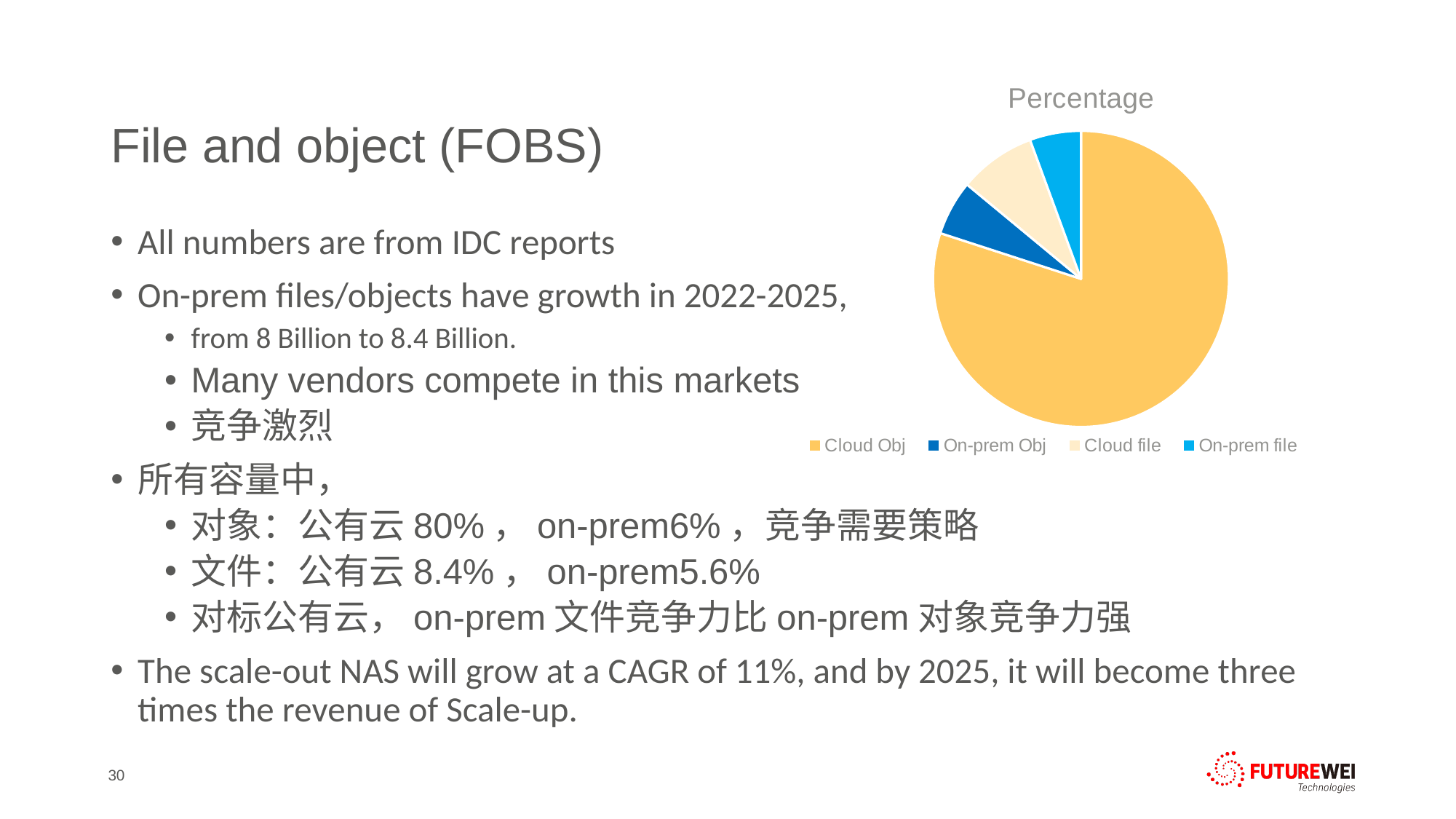

# File and object (FOBS)

### Chart:

| Category | Percentage |
|---|---|
| Cloud Obj | 80.0 |
| On-prem Obj | 6.0 |
| Cloud file | 8.4 |
| On-prem file | 5.6 |
All numbers are from IDC reports
On-prem files/objects have growth in 2022-2025,
from 8 Billion to 8.4 Billion.
Many vendors compete in this markets
竞争激烈
所有容量中，
对象：公有云80%，on-prem6%，竞争需要策略
文件：公有云8.4%，on-prem5.6%
对标公有云，on-prem文件竞争力比on-prem对象竞争力强
The scale-out NAS will grow at a CAGR of 11%, and by 2025, it will become three times the revenue of Scale-up.
30